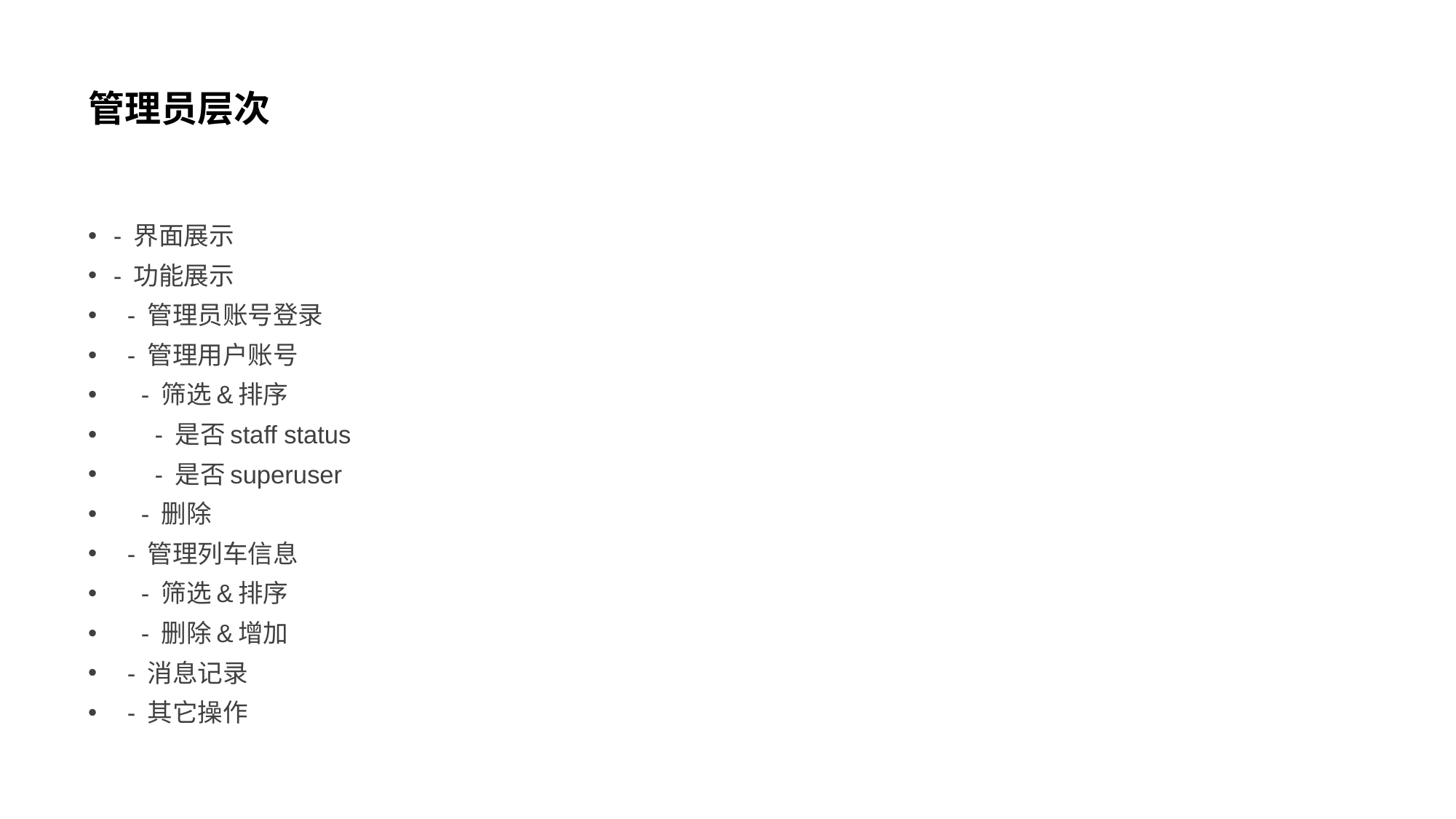

# 管理员层次
- 界面展示
- 功能展示
  - 管理员账号登录
  - 管理用户账号
    - 筛选&排序
      - 是否staff status
      - 是否superuser
    - 删除
  - 管理列车信息
    - 筛选&排序
    - 删除&增加
  - 消息记录
  - 其它操作